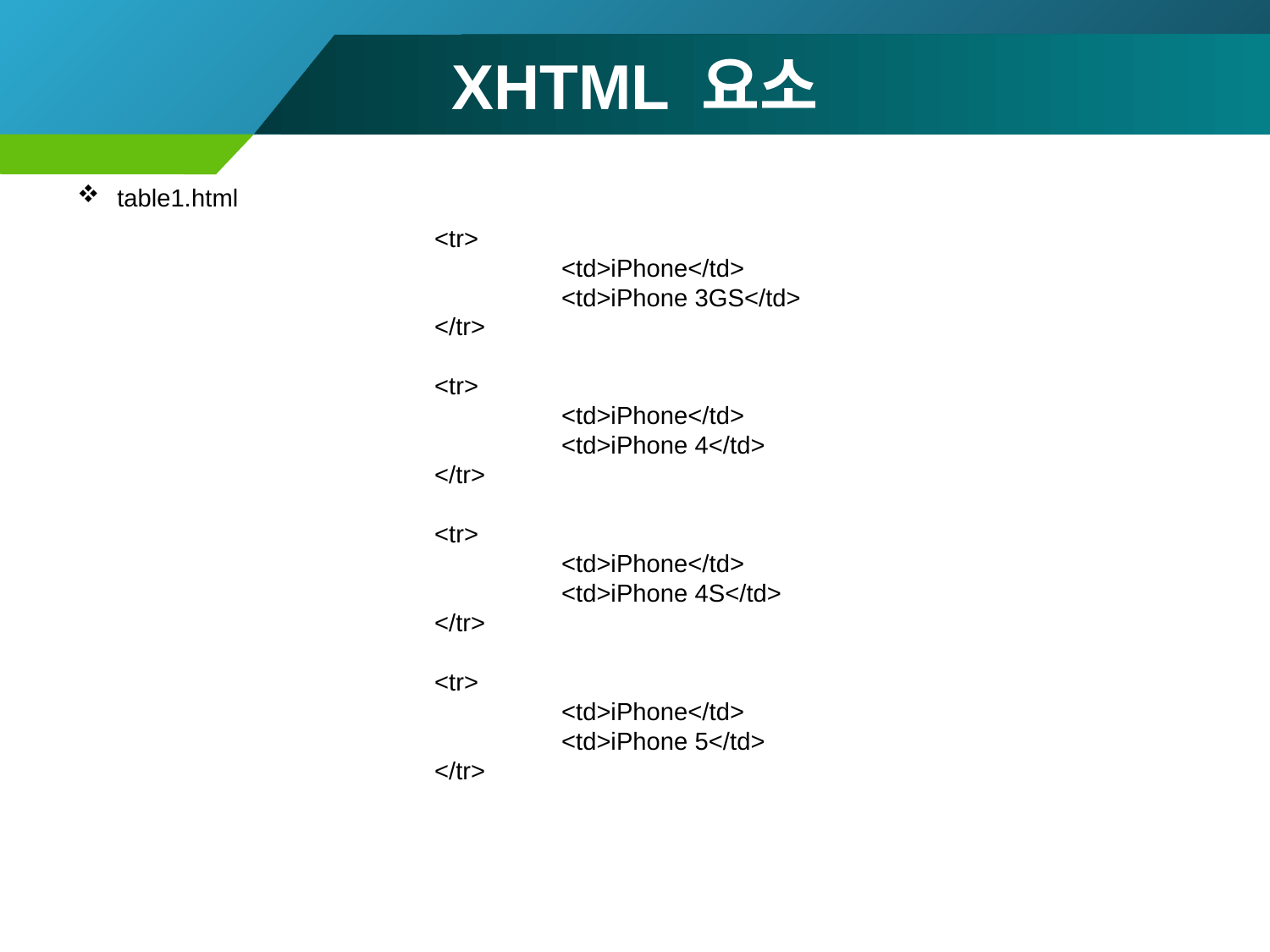

# XHTML 요소
table1.html
			<tr>
				<td>iPhone</td>
				<td>iPhone 3GS</td>
			</tr>

      		<tr>
				<td>iPhone</td>
				<td>iPhone 4</td>
			</tr>

			<tr>
				<td>iPhone</td>
				<td>iPhone 4S</td>
			</tr>

			<tr>
				<td>iPhone</td>
				<td>iPhone 5</td>
			</tr>
81